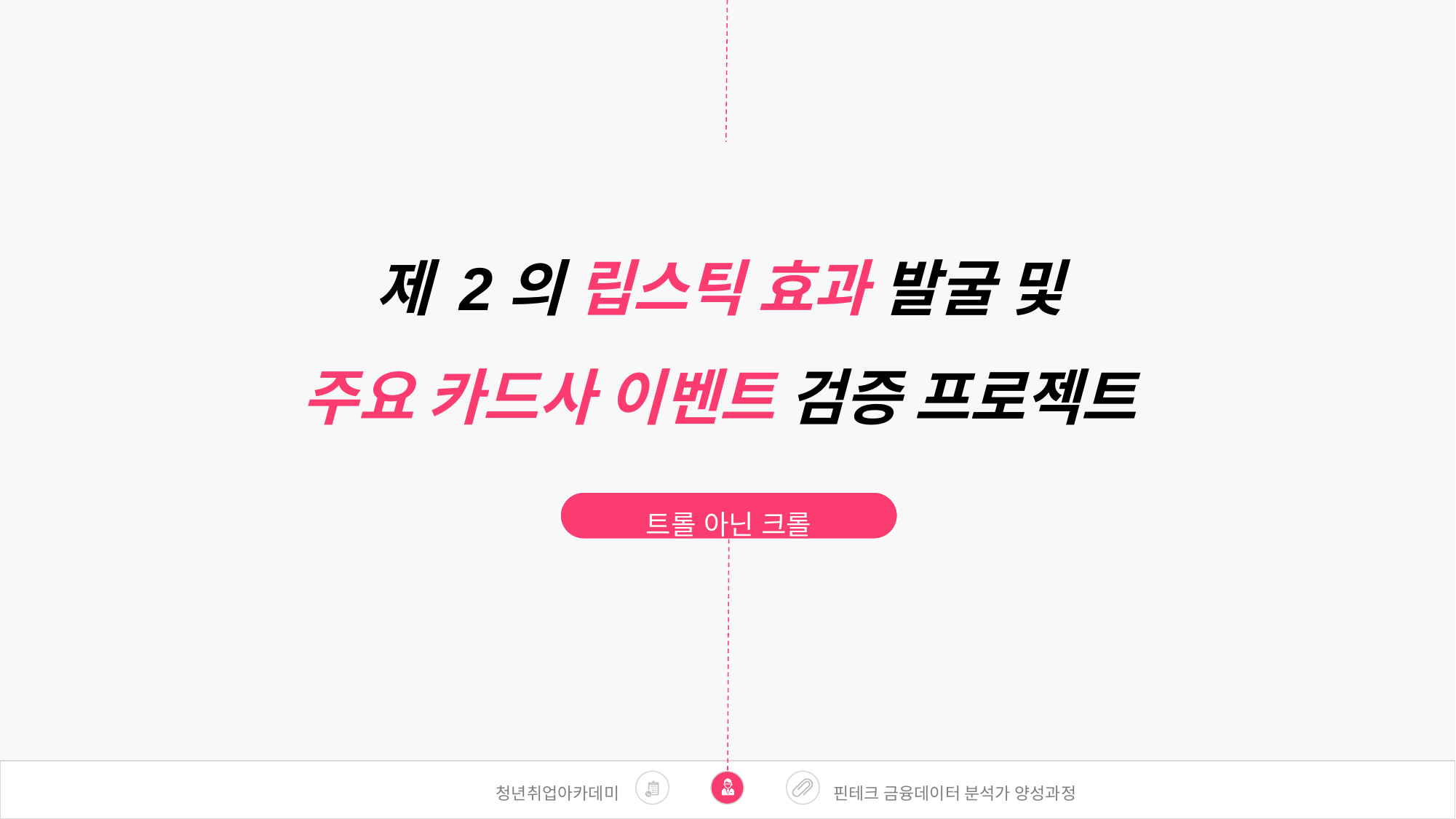

제 2의 립스틱 효과 발굴 및
주요 카드사 이벤트 검증 프로젝트
트롤 아닌 크롤

핀테크 금융데이터 분석가 양성과정
청년취업아카데미